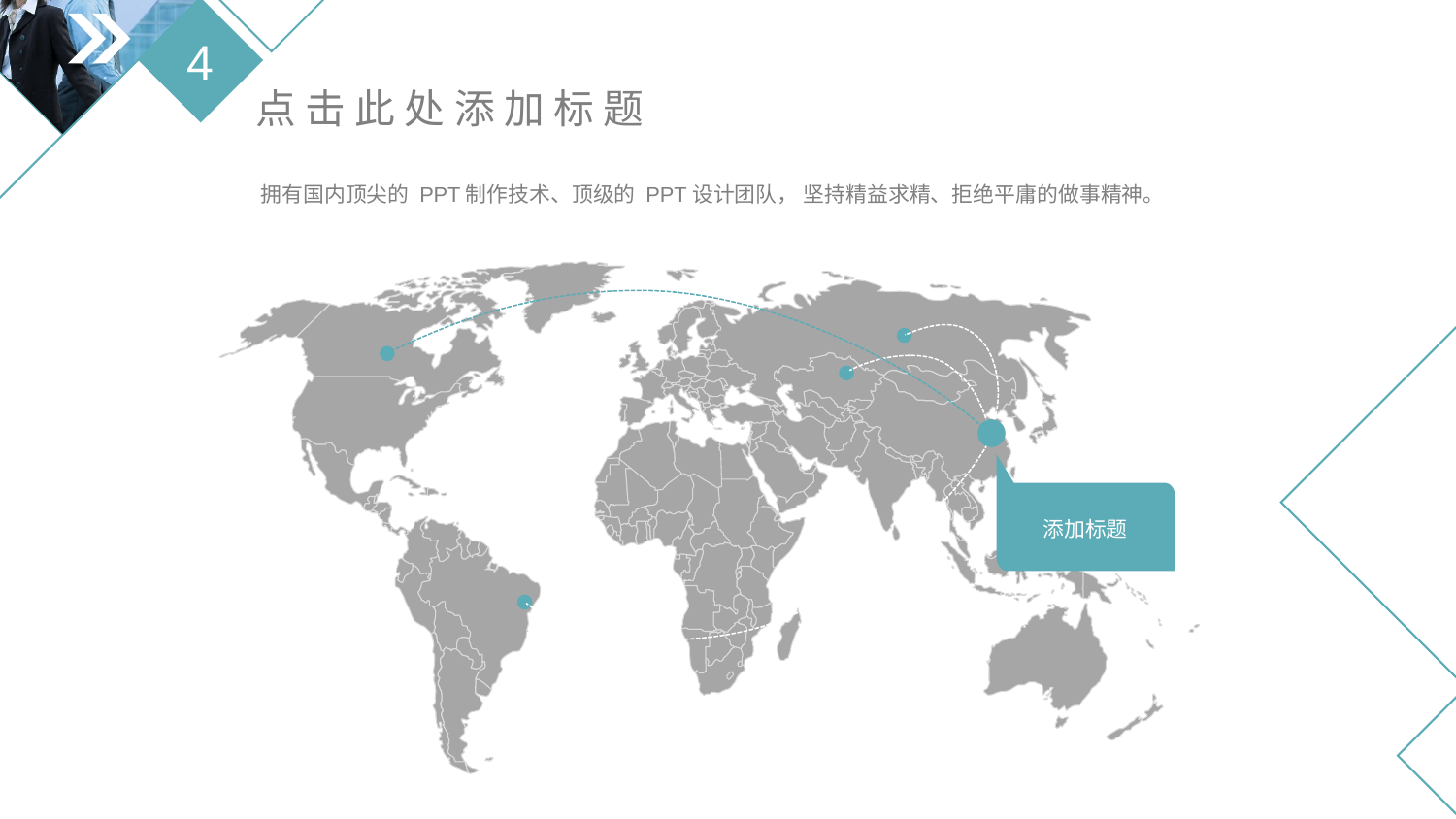

拥有国内顶尖的 PPT制作技术、顶级的 PPT设计团队， 坚持精益求精、拒绝平庸的做事精神。

添加标题